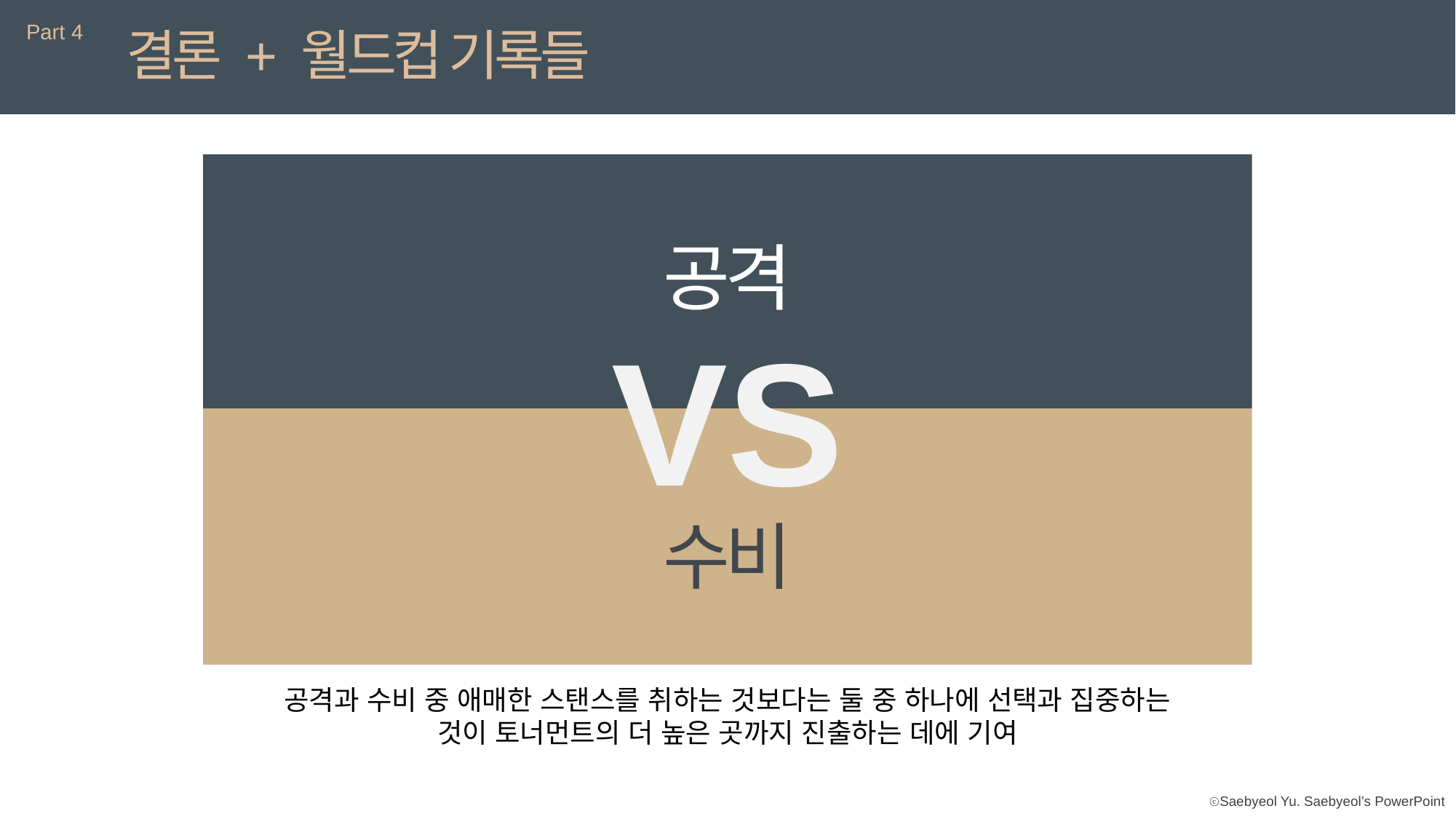

Part 4
결론 + 월드컵 기록들

공격
VS

수비
공격과 수비 중 애매한 스탠스를 취하는 것보다는 둘 중 하나에 선택과 집중하는 것이 토너먼트의 더 높은 곳까지 진출하는 데에 기여